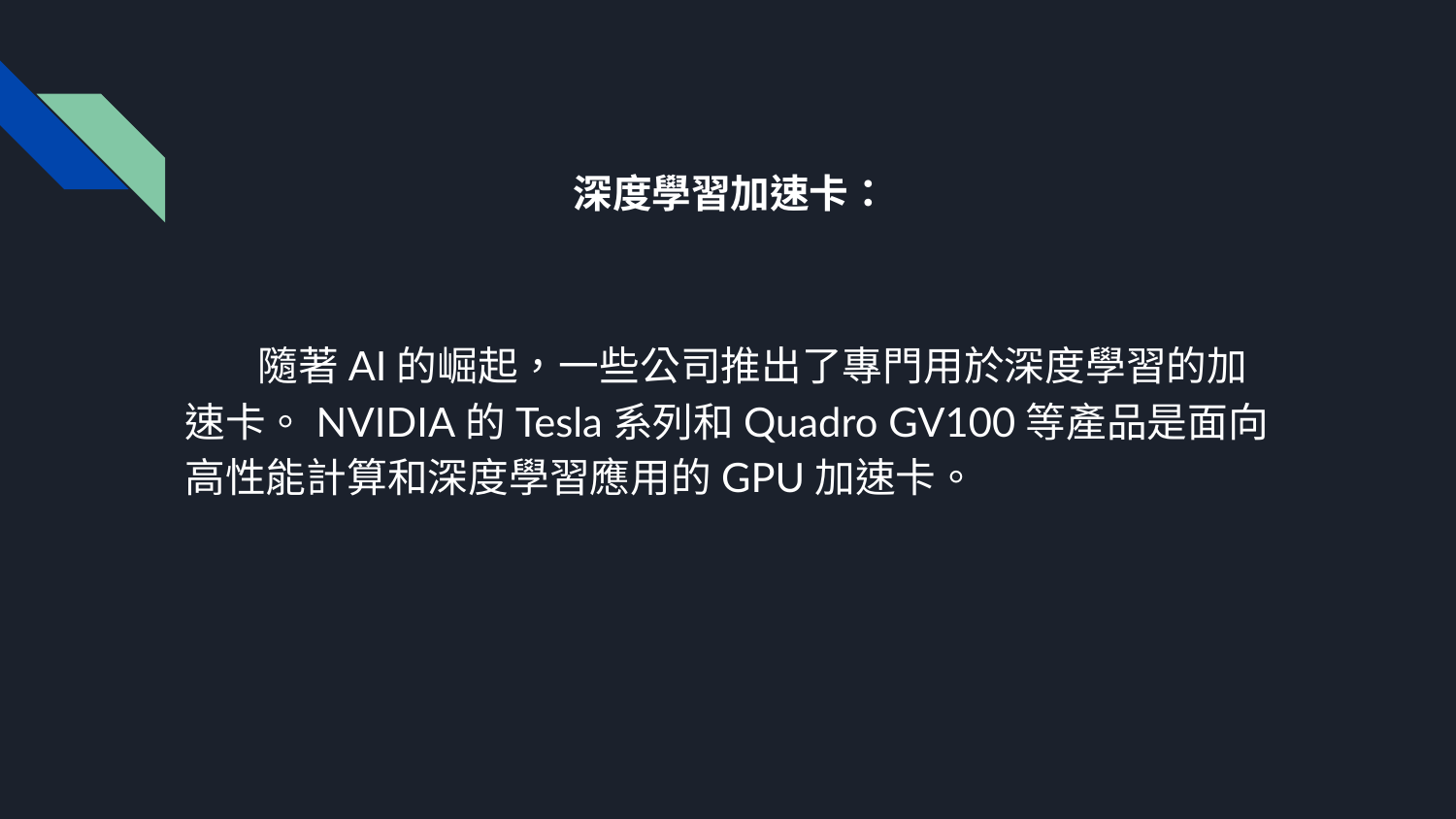

# 深度學習加速卡：
隨著AI的崛起，一些公司推出了專門用於深度學習的加速卡。NVIDIA的Tesla系列和Quadro GV100等產品是面向高性能計算和深度學習應用的GPU加速卡。